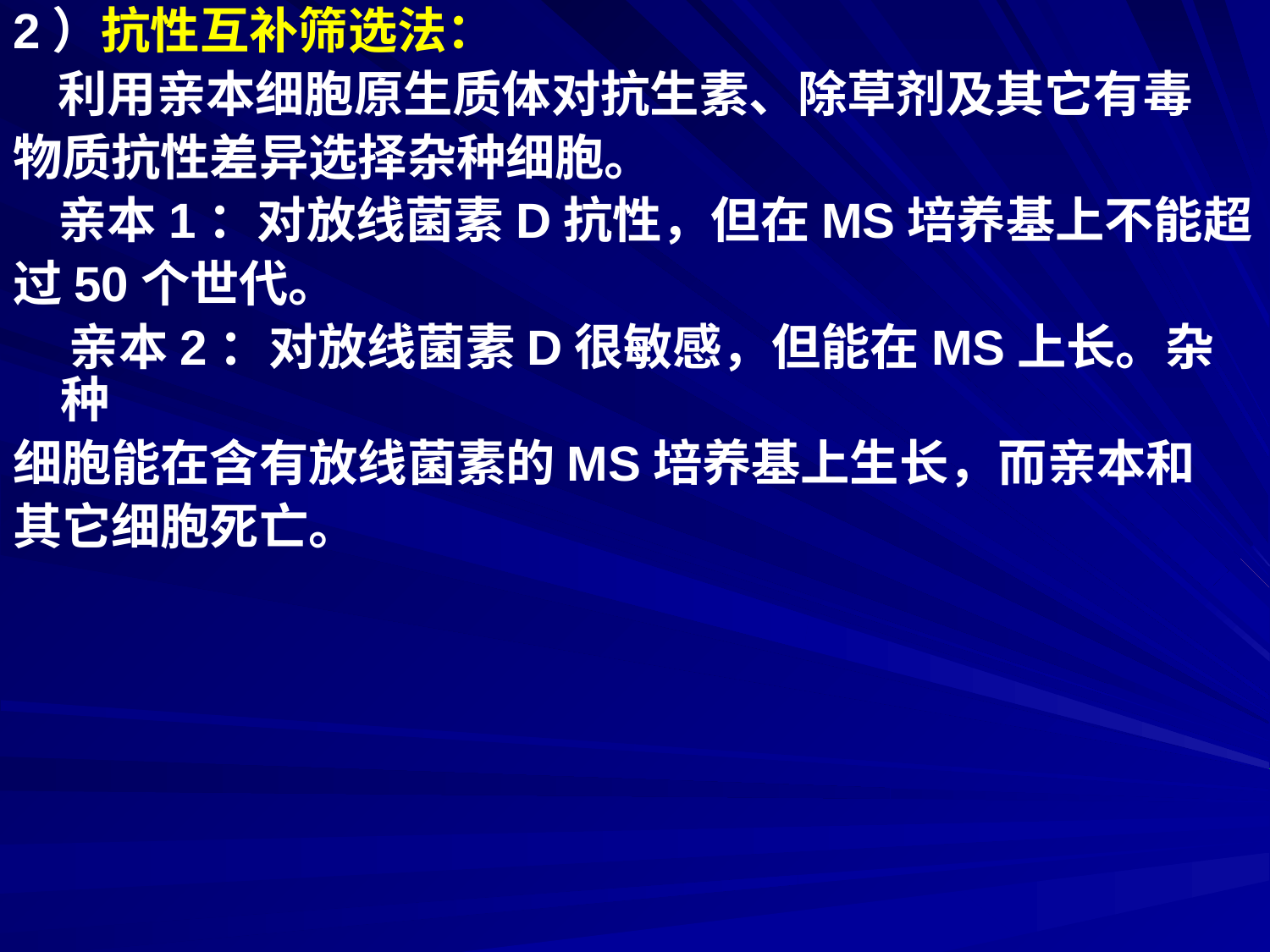

2）抗性互补筛选法：
   利用亲本细胞原生质体对抗生素、除草剂及其它有毒
物质抗性差异选择杂种细胞。
   亲本1：对放线菌素D抗性，但在MS培养基上不能超
过50个世代。
    亲本2：对放线菌素D很敏感，但能在MS上长。杂种
细胞能在含有放线菌素的MS培养基上生长，而亲本和
其它细胞死亡。